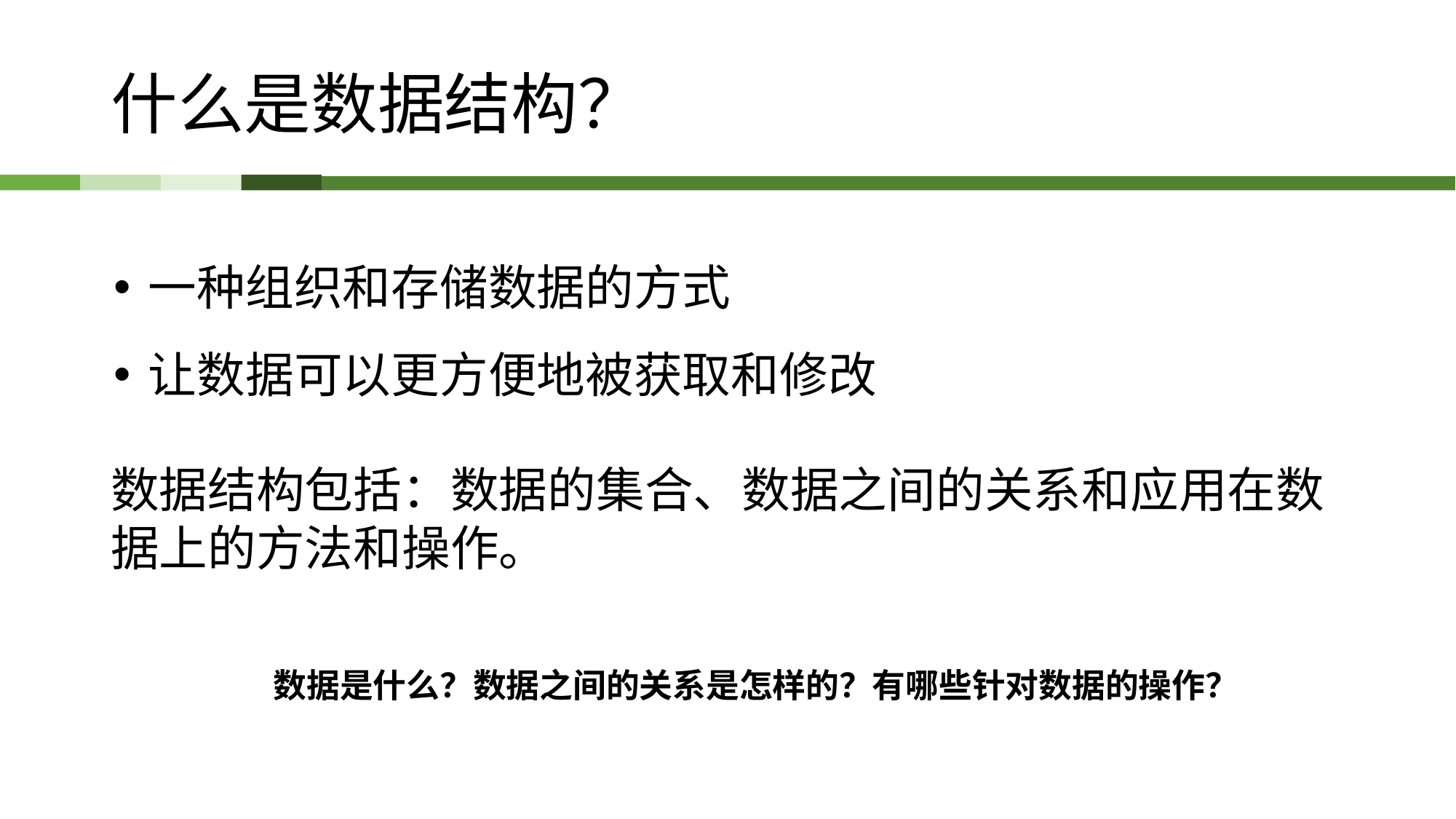

# 什么是数据结构？
一种组织和存储数据的方式
让数据可以更方便地被获取和修改
数据结构包括：数据的集合、数据之间的关系和应用在数据上的方法和操作。
数据是什么？数据之间的关系是怎样的？有哪些针对数据的操作？